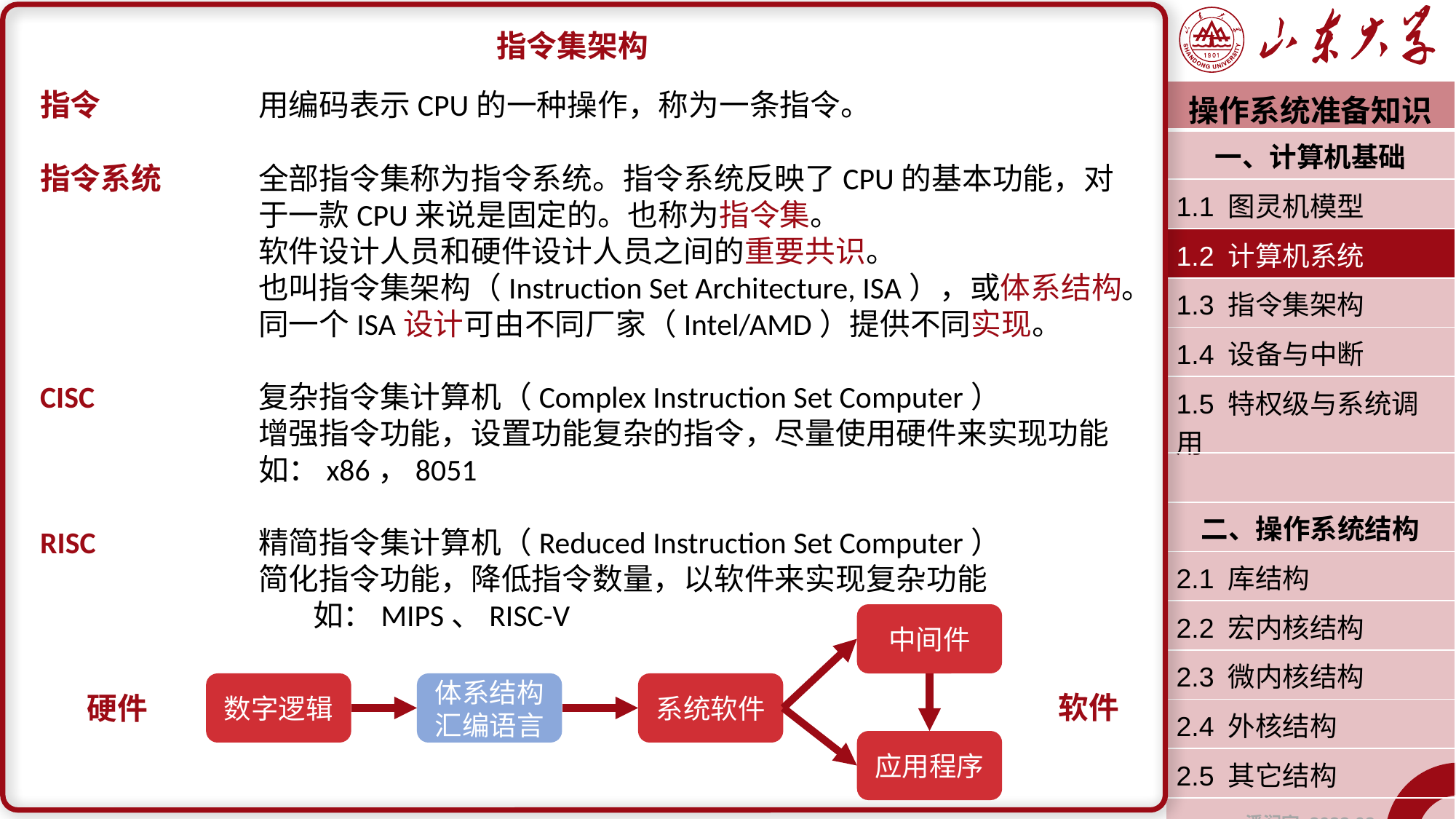

指令集架构
指令		用编码表示CPU的一种操作，称为一条指令。

指令系统	全部指令集称为指令系统。指令系统反映了CPU的基本功能，对			于一款CPU来说是固定的。也称为指令集。
		软件设计人员和硬件设计人员之间的重要共识。
		也叫指令集架构（Instruction Set Architecture, ISA），或体系结构。
		同一个ISA设计可由不同厂家（Intel/AMD）提供不同实现。

CISC		复杂指令集计算机（Complex Instruction Set Computer）
		增强指令功能，设置功能复杂的指令，尽量使用硬件来实现功能
		如：x86，8051

RISC		精简指令集计算机（Reduced Instruction Set Computer）
		简化指令功能，降低指令数量，以软件来实现复杂功能
		如：MIPS、RISC-V
| 操作系统准备知识 |
| --- |
| 一、计算机基础 |
| 1.1 图灵机模型 |
| 1.2 计算机系统 |
| 1.3 指令集架构 |
| 1.4 设备与中断 |
| 1.5 特权级与系统调用 |
|  |
| 二、操作系统结构 |
| 2.1 库结构 |
| 2.2 宏内核结构 |
| 2.3 微内核结构 |
| 2.4 外核结构 |
| 2.5 其它结构 |
| 潘润宇 2023.02 |
中间件
数字逻辑
体系结构
汇编语言
系统软件
软件
硬件
应用程序